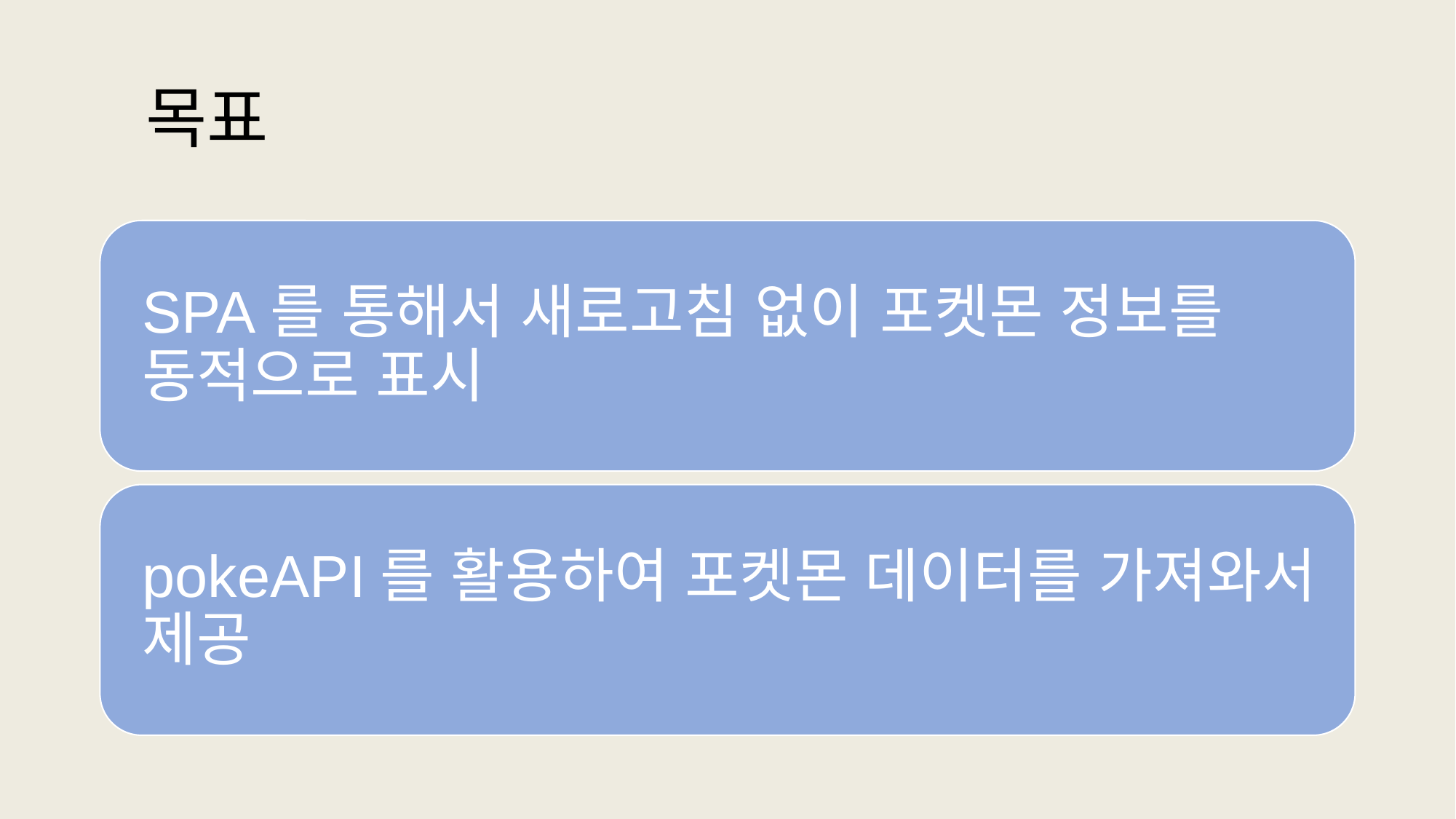

목표
SPA를 통해서 새로고침 없이 포켓몬 정보를 동적으로 표시
pokeAPI를 활용하여 포켓몬 데이터를 가져와서 제공